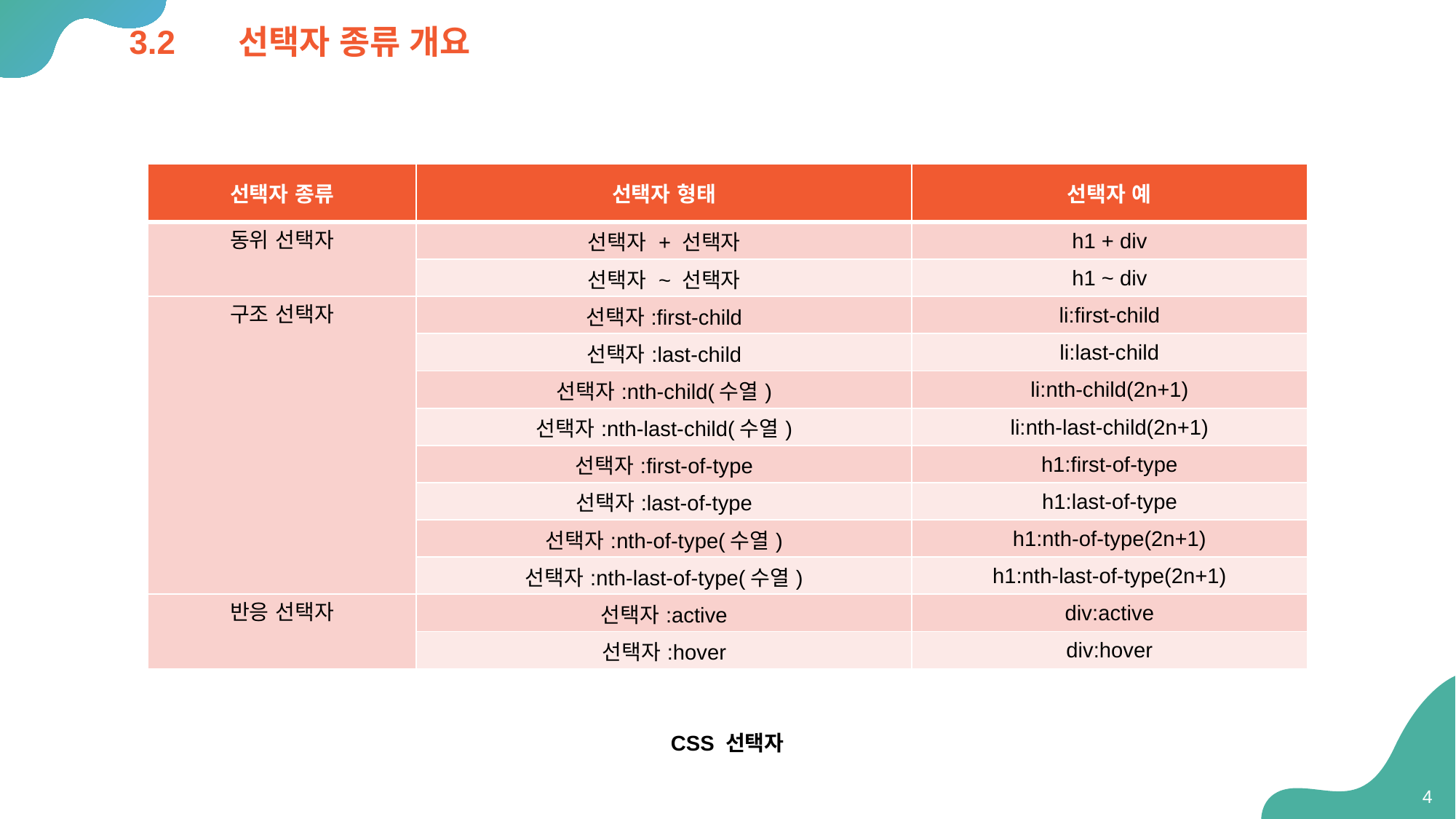

# 3.2	선택자 종류 개요
| 선택자 종류 | 선택자 형태 | 선택자 예 |
| --- | --- | --- |
| 동위 선택자 | 선택자 + 선택자 | h1 + div |
|  | 선택자 ~ 선택자 | h1 ~ div |
| 구조 선택자 | 선택자:first-child | li:first-child |
|  | 선택자:last-child | li:last-child |
|  | 선택자:nth-child(수열) | li:nth-child(2n+1) |
|  | 선택자:nth-last-child(수열) | li:nth-last-child(2n+1) |
|  | 선택자:first-of-type | h1:first-of-type |
|  | 선택자:last-of-type | h1:last-of-type |
|  | 선택자:nth-of-type(수열) | h1:nth-of-type(2n+1) |
|  | 선택자:nth-last-of-type(수열) | h1:nth-last-of-type(2n+1) |
| 반응 선택자 | 선택자:active | div:active |
|  | 선택자:hover | div:hover |
CSS 선택자
4